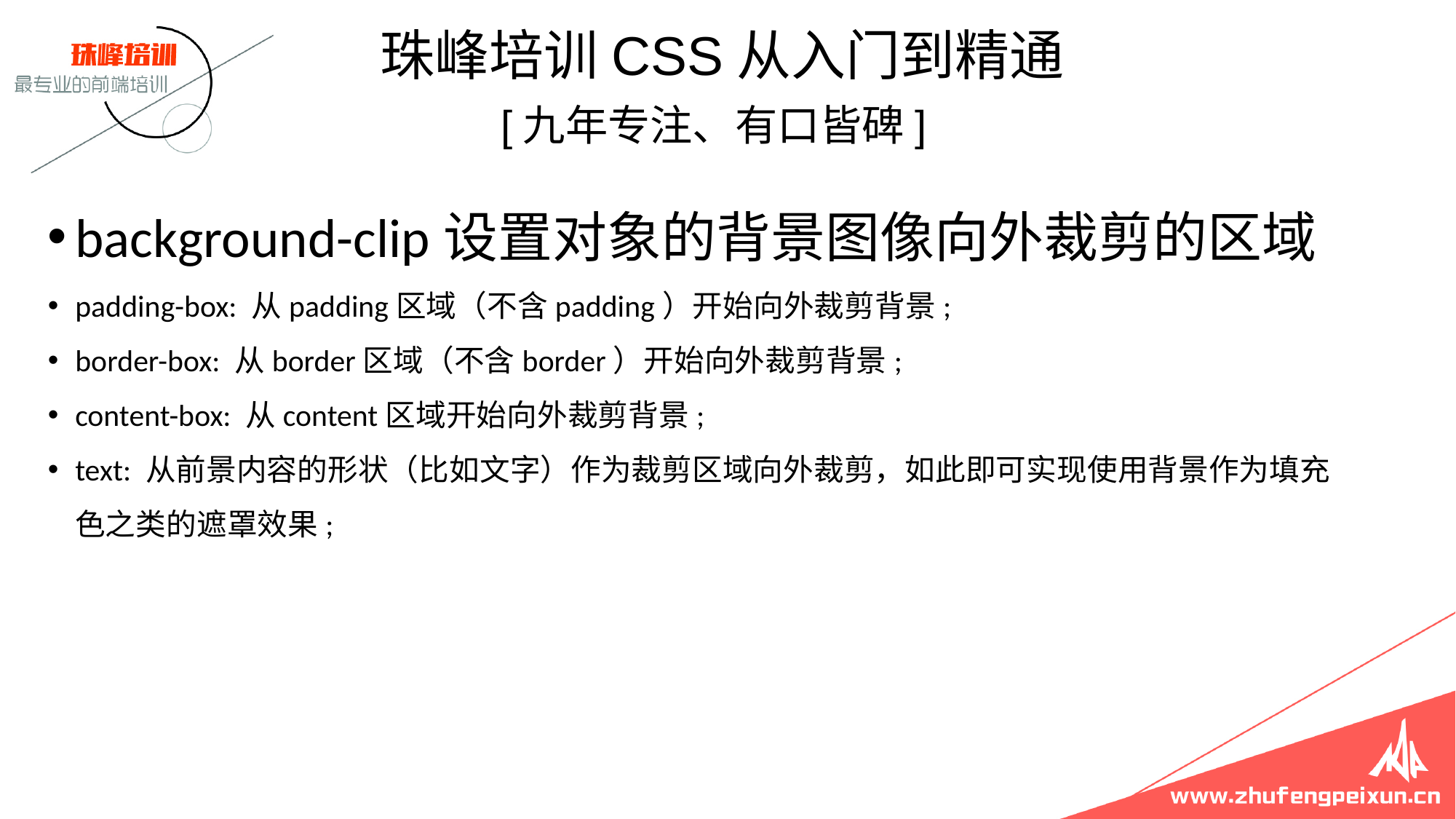

珠峰培训CSS从入门到精通
        [九年专注、有口皆碑]
background-clip设置对象的背景图像向外裁剪的区域
padding-box: 从padding区域（不含padding）开始向外裁剪背景;
border-box: 从border区域（不含border）开始向外裁剪背景;
content-box: 从content区域开始向外裁剪背景;
text: 从前景内容的形状（比如文字）作为裁剪区域向外裁剪，如此即可实现使用背景作为填充色之类的遮罩效果;